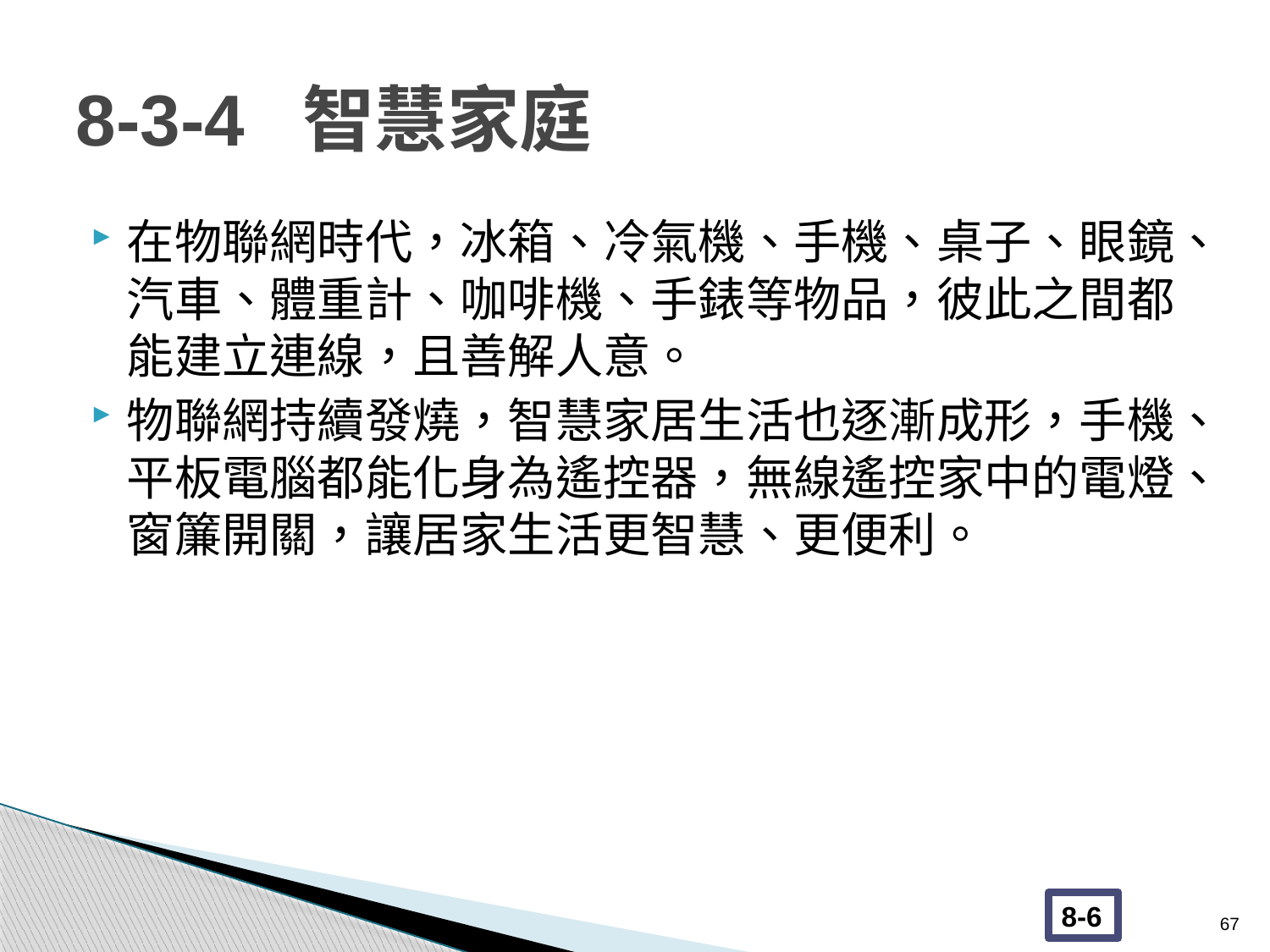

# 8-3-4  智慧家庭
在物聯網時代，冰箱、冷氣機、手機、桌子、眼鏡、汽車、體重計、咖啡機、手錶等物品，彼此之間都能建立連線，且善解人意。
物聯網持續發燒，智慧家居生活也逐漸成形，手機、平板電腦都能化身為遙控器，無線遙控家中的電燈、窗簾開關，讓居家生活更智慧、更便利。
67